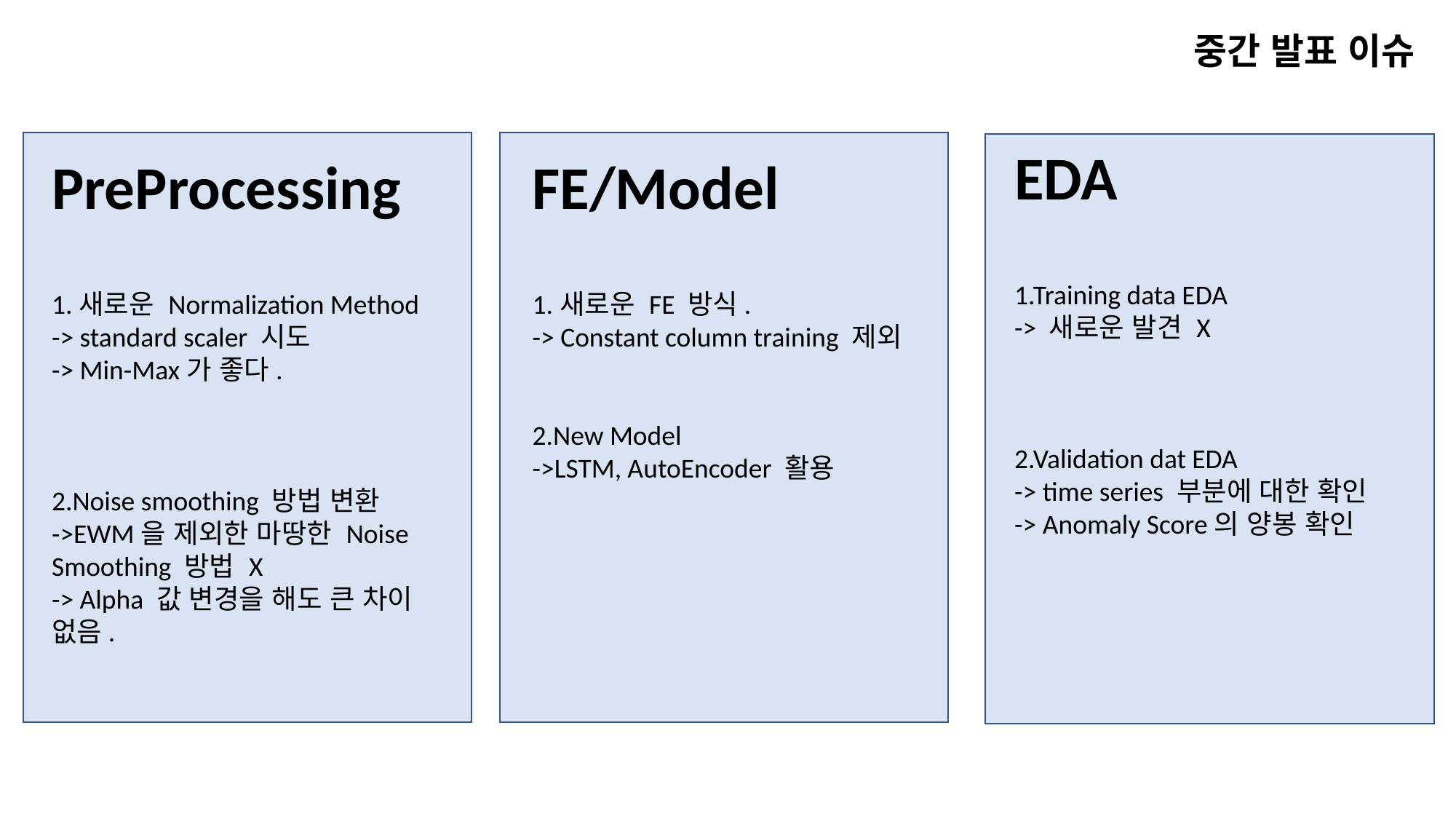

중간 발표 이슈

EDA

1.Training data EDA
-> 새로운 발견 X

2.Validation dat EDA
-> time series 부분에 대한 확인
-> Anomaly Score의 양봉 확인
PreProcessing

1.새로운 Normalization Method
-> standard scaler 시도
-> Min-Max가 좋다.

2.Noise smoothing 방법 변환
->EWM을 제외한 마땅한 Noise Smoothing 방법 X
-> Alpha 값 변경을 해도 큰 차이 없음.
FE/Model

1.새로운 FE 방식.
-> Constant column training 제외

2.New Model
->LSTM, AutoEncoder 활용